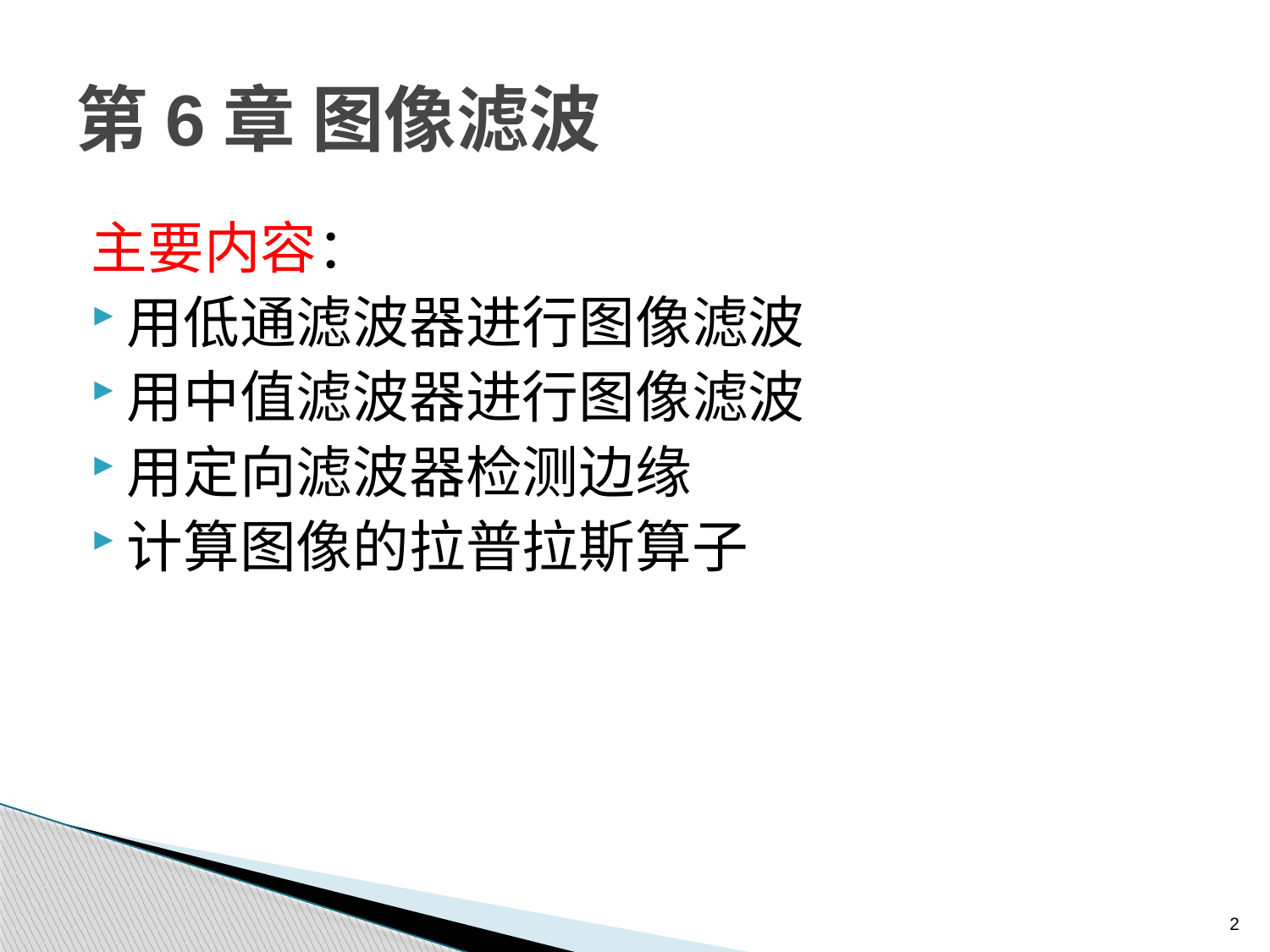

# 第6章 图像滤波
主要内容：
用低通滤波器进行图像滤波
用中值滤波器进行图像滤波
用定向滤波器检测边缘
计算图像的拉普拉斯算子
2